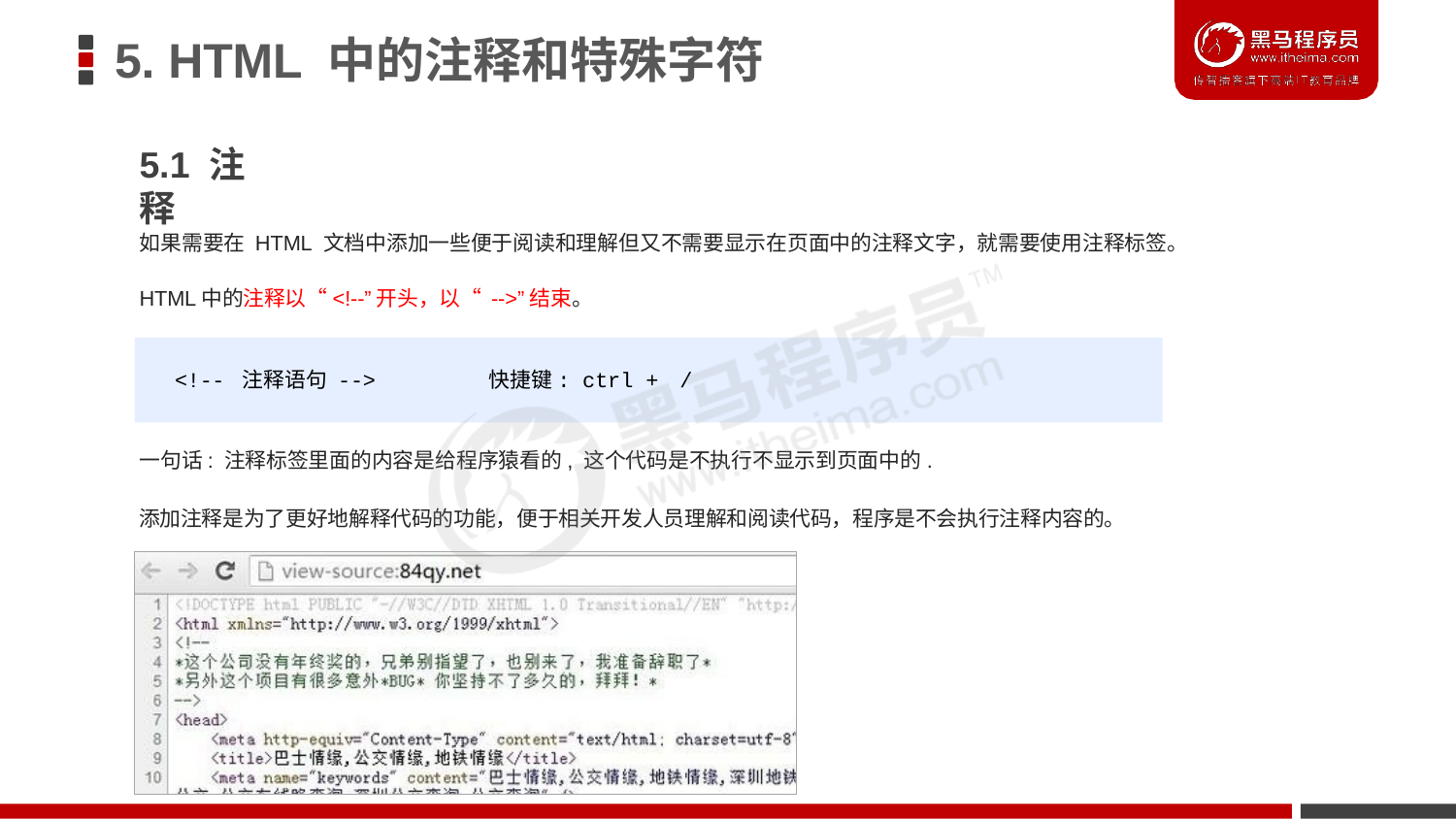

# 5. HTML 中的注释和特殊字符
5.1 注释

如果需要在 HTML 文档中添加一些便于阅读和理解但又不需要显示在页面中的注释文字，就需要使用注释标签。

HTML中的注释以“<!--”开头，以“ -->”结束。

<!-- 注释语句 -->	快捷键: ctrl +	/
一句话: 注释标签里面的内容是给程序猿看的, 这个代码是不执行不显示到页面中的.

添加注释是为了更好地解释代码的功能，便于相关开发人员理解和阅读代码，程序是不会执行注释内容的。